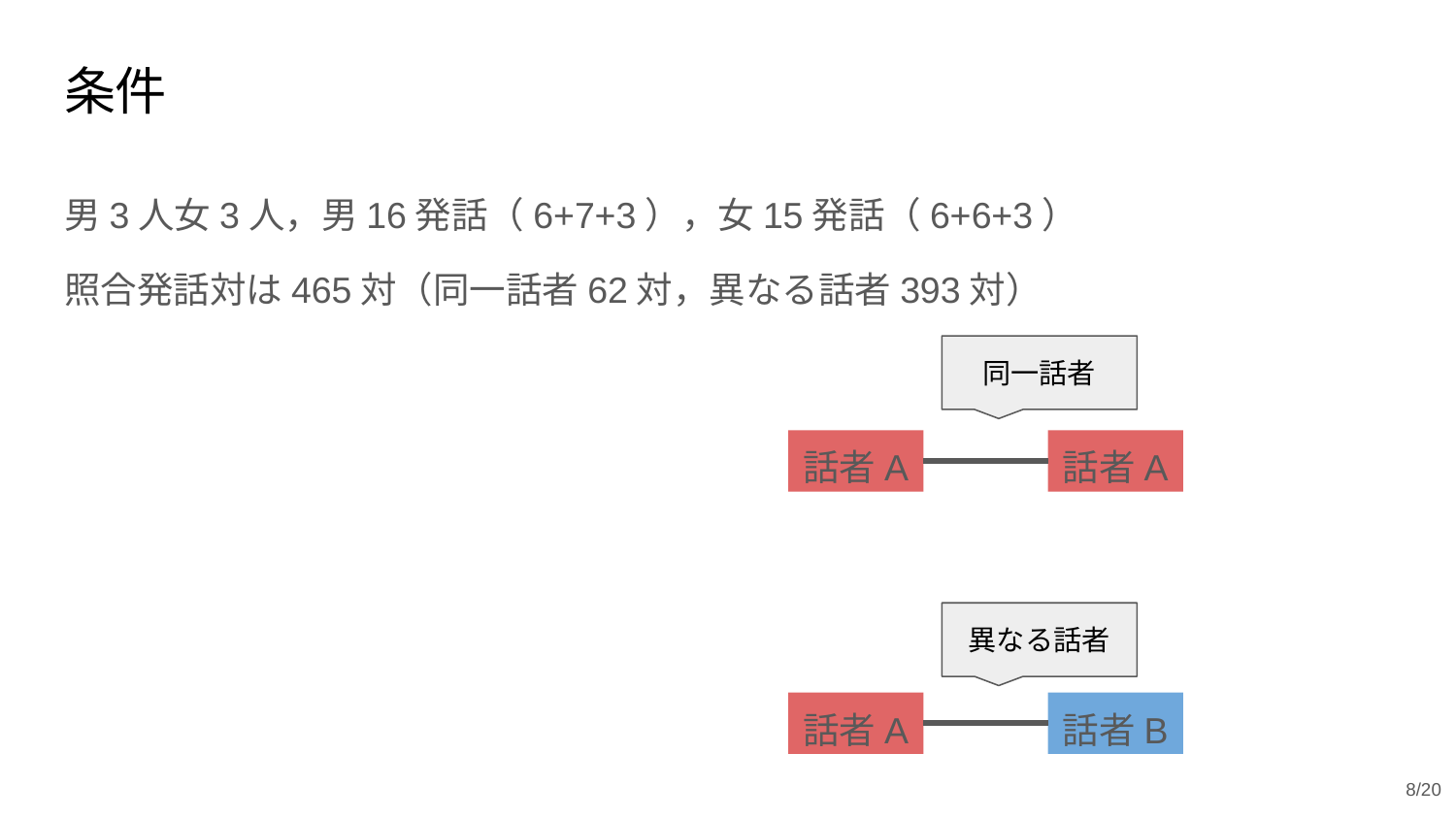

# 条件

男3人女3人，男16発話（6+7+3），女15発話（6+6+3）
照合発話対は465対（同一話者62対，異なる話者393対）

同一話者
話者A
話者A
異なる話者
話者A
話者B
8/20